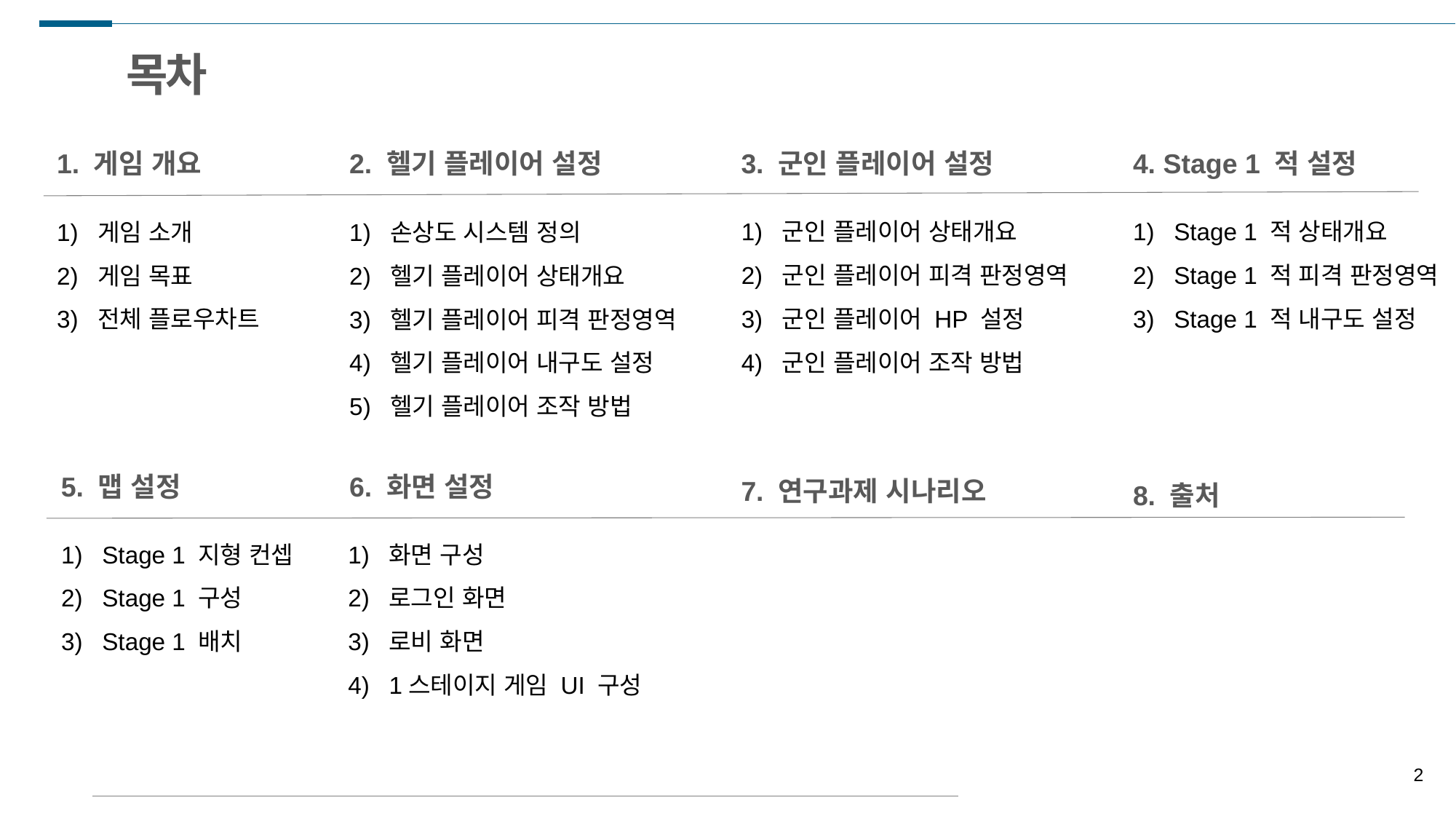

목차
3. 군인 플레이어 설정
4. Stage 1 적 설정
1. 게임 개요
2. 헬기 플레이어 설정
군인 플레이어 상태개요
군인 플레이어 피격 판정영역
군인 플레이어 HP 설정
군인 플레이어 조작 방법
Stage 1 적 상태개요
Stage 1 적 피격 판정영역
Stage 1 적 내구도 설정
게임 소개
게임 목표
전체 플로우차트
손상도 시스템 정의
헬기 플레이어 상태개요
헬기 플레이어 피격 판정영역
헬기 플레이어 내구도 설정
헬기 플레이어 조작 방법
8. 출처
7. 연구과제 시나리오
5. 맵 설정
6. 화면 설정
Stage 1 지형 컨셉
Stage 1 구성
Stage 1 배치
화면 구성
로그인 화면
로비 화면
1스테이지 게임 UI 구성
2